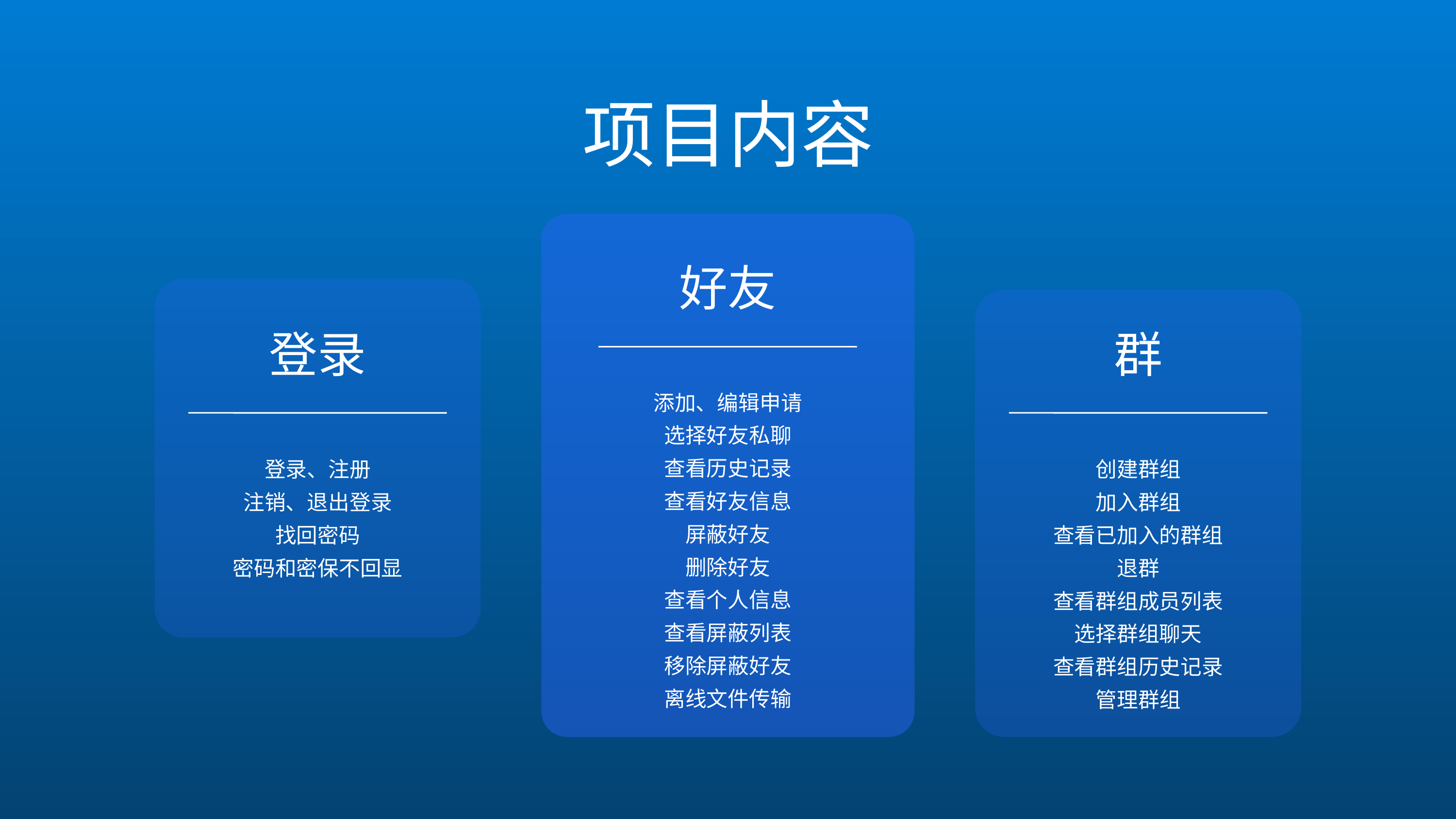

项目内容

好友

登录
群

添加、编辑申请
选择好友私聊
查看历史记录
查看好友信息
屏蔽好友
删除好友
查看个人信息
查看屏蔽列表
移除屏蔽好友
离线文件传输

登录、注册
注销、退出登录
找回密码
密码和密保不回显
创建群组
加入群组
查看已加入的群组
退群
查看群组成员列表
选择群组聊天
查看群组历史记录
管理群组